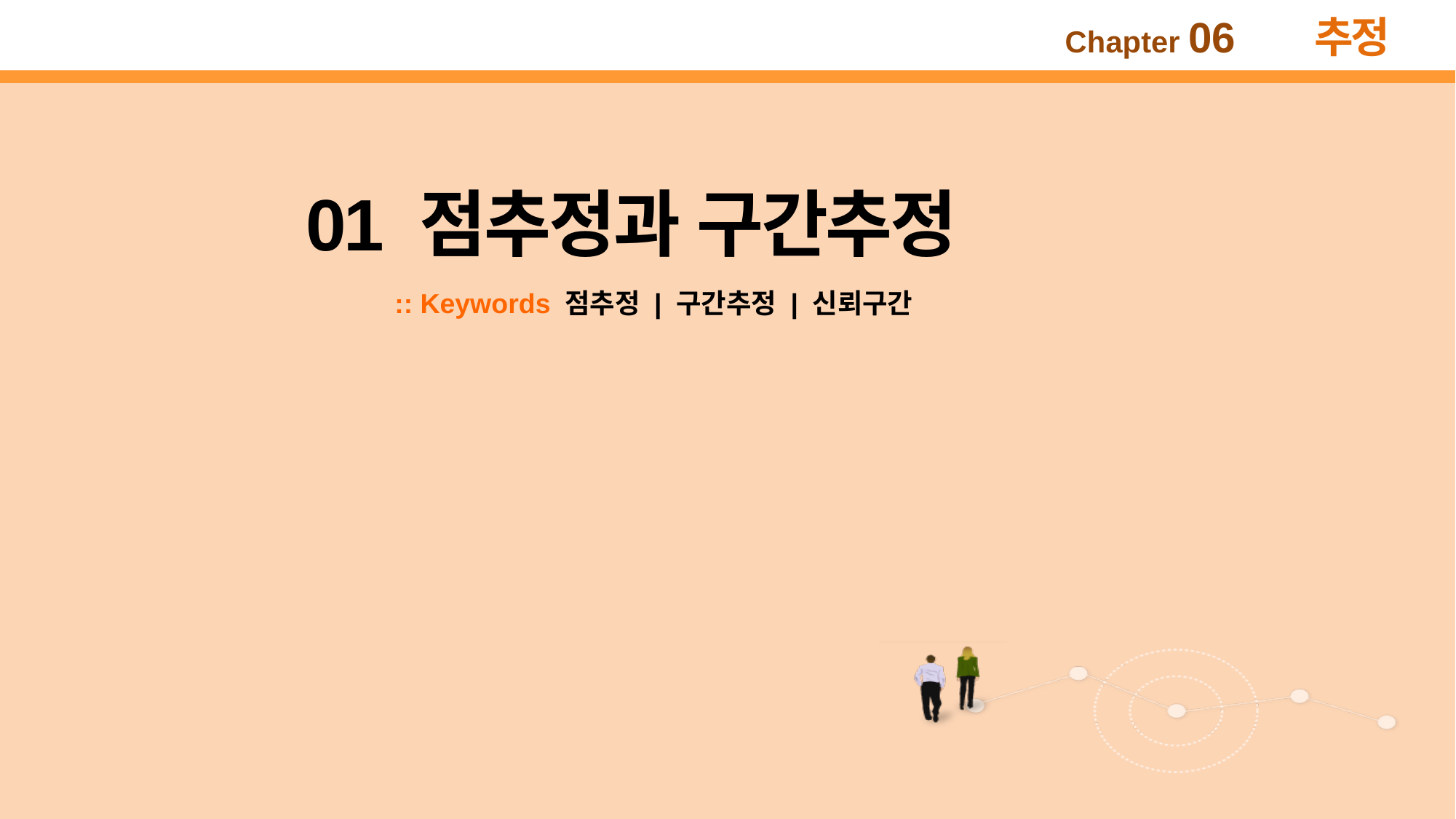

01 점추정과 구간추정
:: Keywords 점추정 | 구간추정 | 신뢰구간